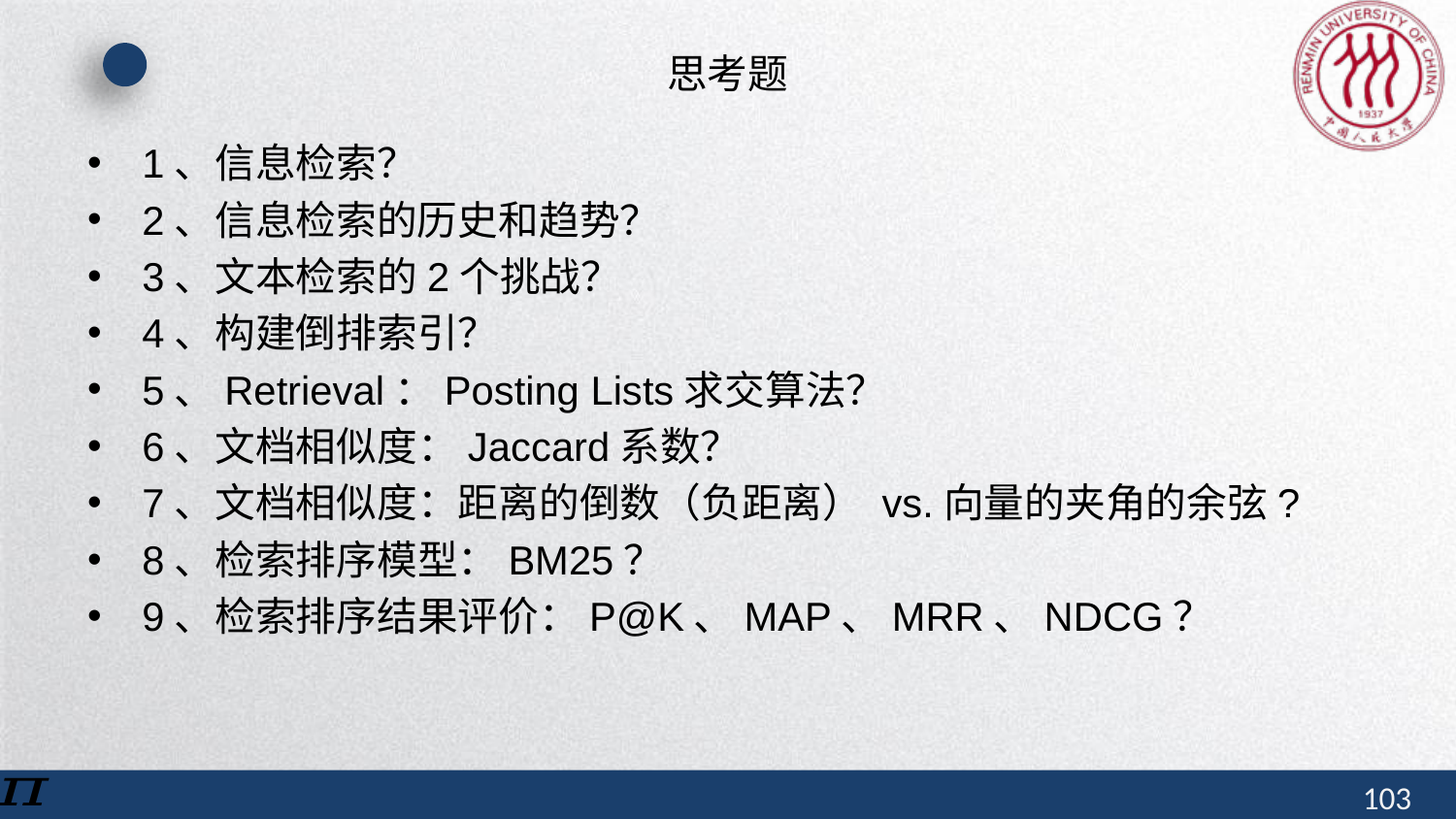

# 思考题
1、信息检索？
2、信息检索的历史和趋势？
3、文本检索的2个挑战？
4、构建倒排索引？
5、Retrieval：Posting Lists求交算法？
6、文档相似度：Jaccard系数？
7、文档相似度：距离的倒数（负距离） vs.向量的夹角的余弦?
8、检索排序模型：BM25？
9、检索排序结果评价：P@K、MAP、MRR、NDCG？